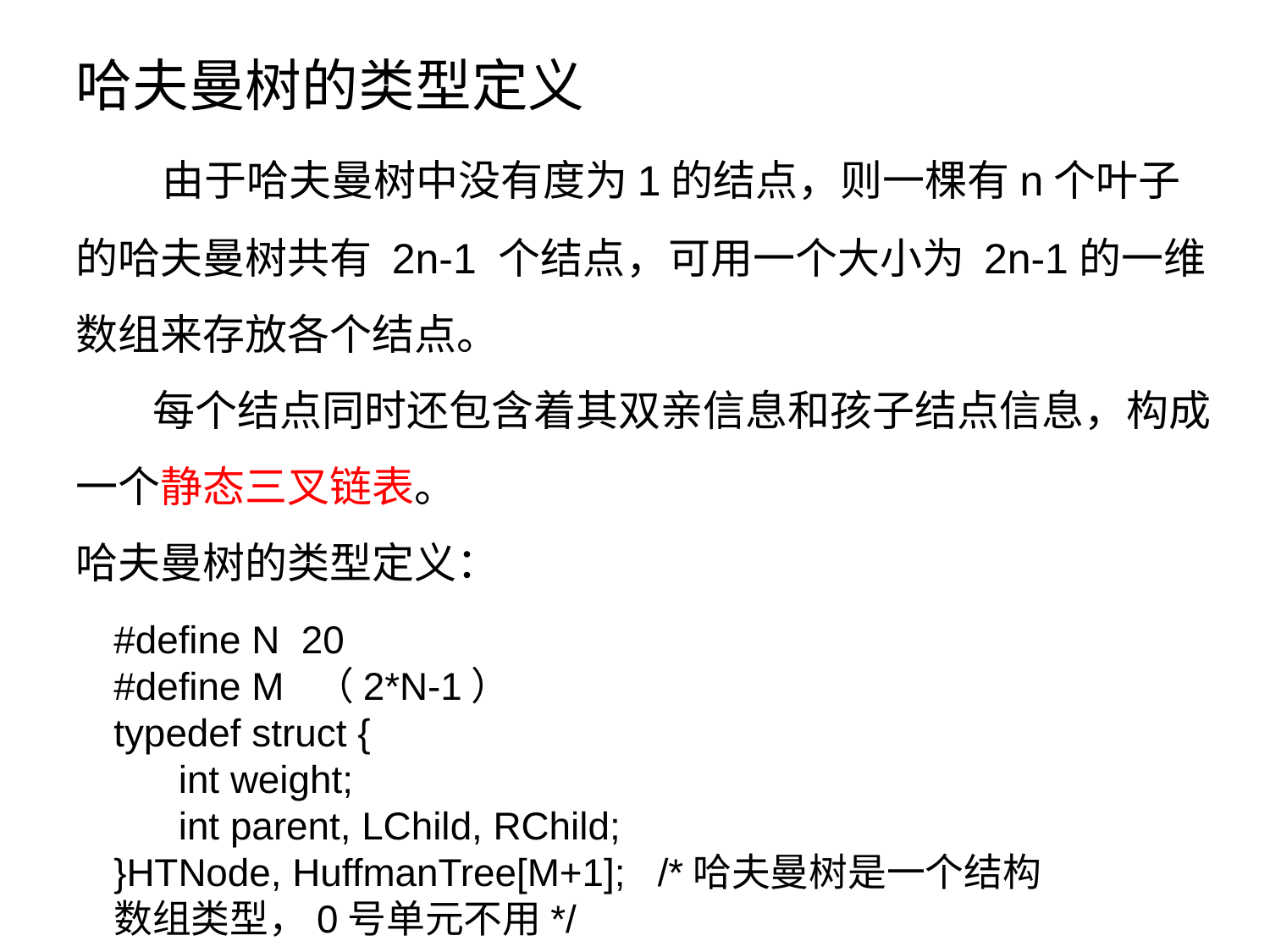

哈夫曼树的类型定义
       由于哈夫曼树中没有度为1的结点，则一棵有n个叶子的哈夫曼树共有 2n-1 个结点，可用一个大小为 2n-1的一维数组来存放各个结点。
       每个结点同时还包含着其双亲信息和孩子结点信息，构成一个静态三叉链表。
哈夫曼树的类型定义：
#define N  20
#define M  （2*N-1）
typedef struct {
      int weight;
      int parent, LChild, RChild;
}HTNode, HuffmanTree[M+1];   /*哈夫曼树是一个结构数组类型，0号单元不用*/
24